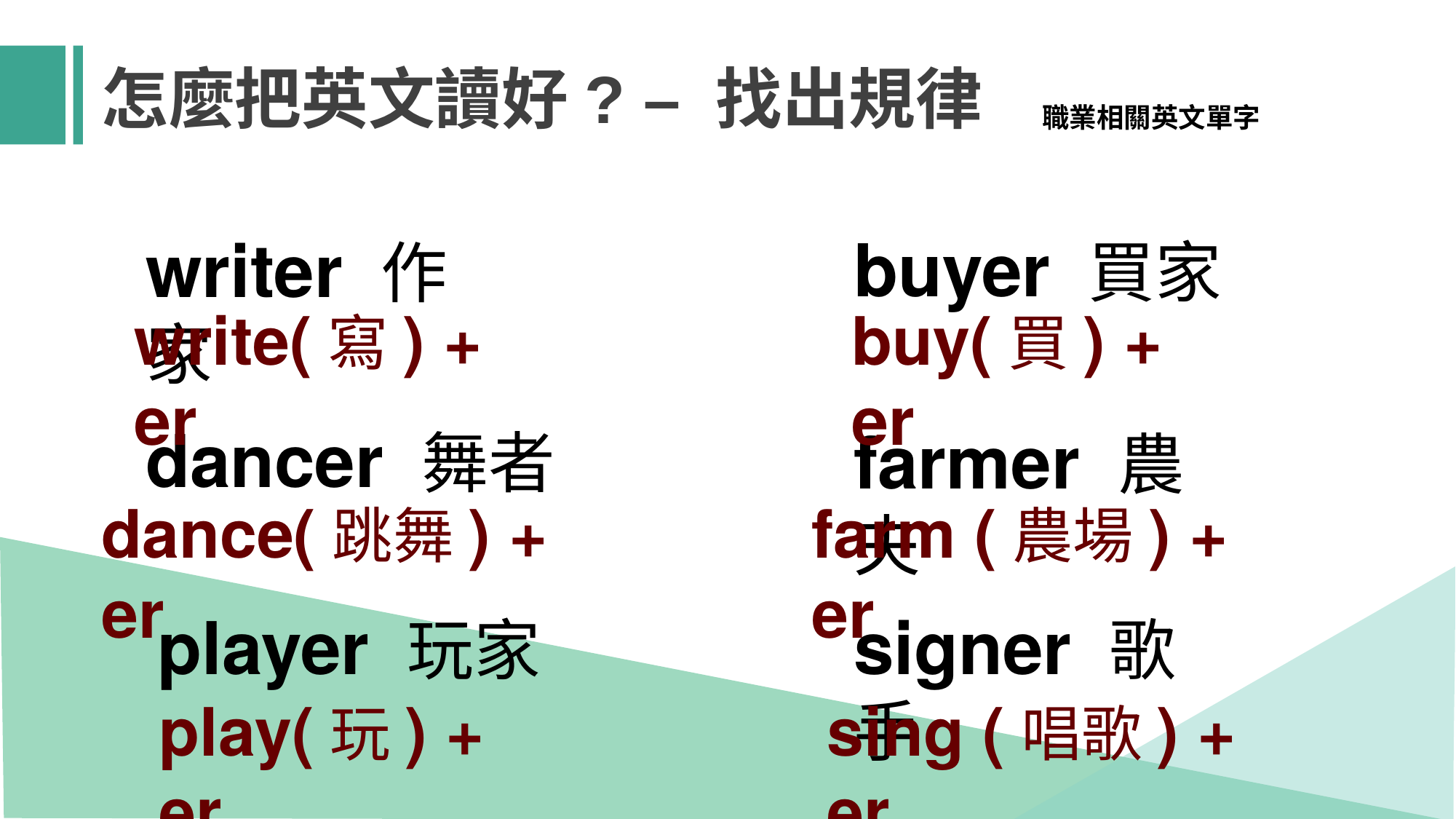

怎麼把英文讀好? – 找出規律
職業相關英文單字
buyer 買家
writer 作家
write(寫) + er
buy(買) + er
dancer 舞者
farmer 農夫
dance(跳舞) + er
farm (農場) + er

signer 歌手
player 玩家
play(玩) + er
sing (唱歌) + er